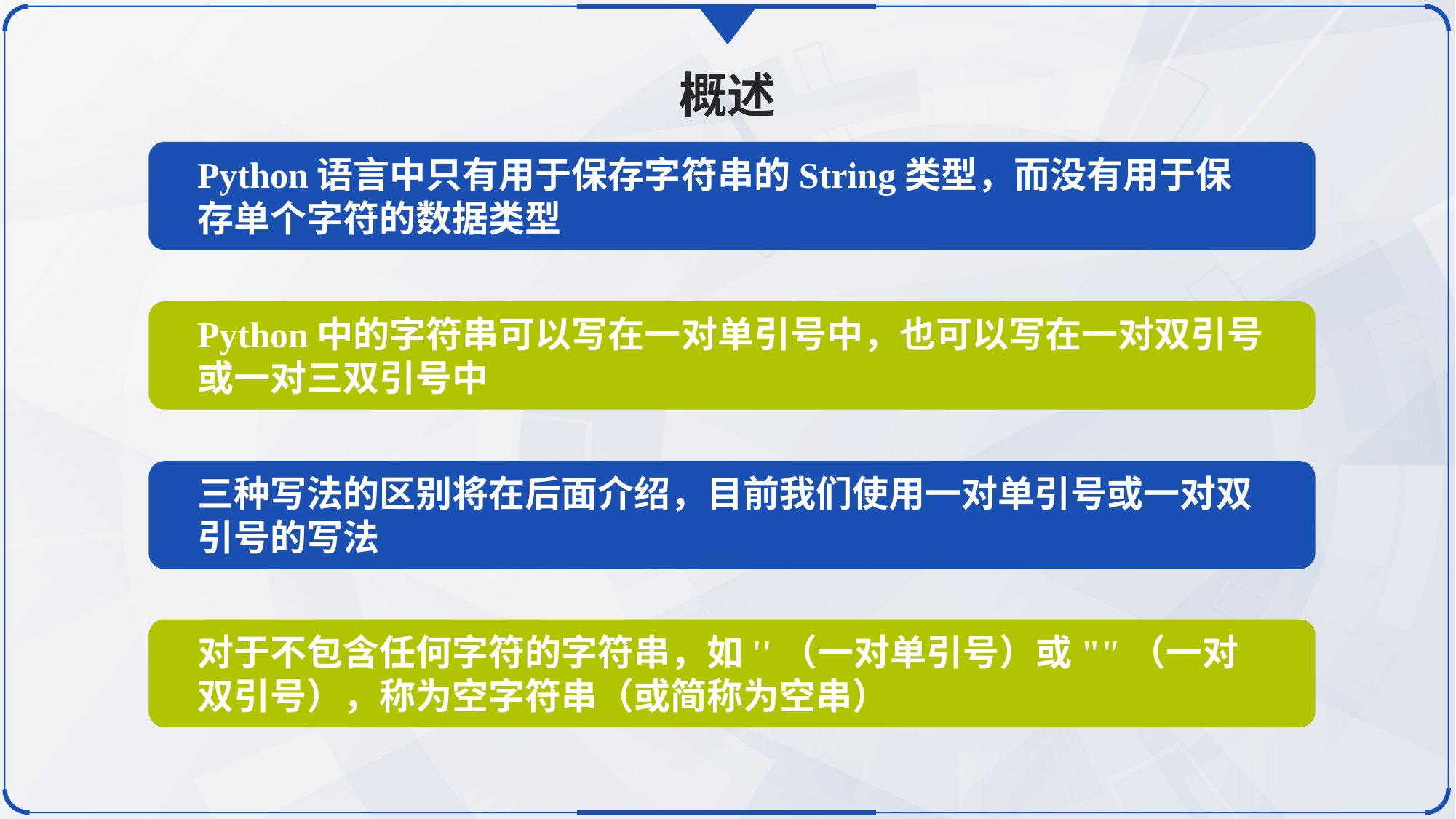

概述

Python语言中只有用于保存字符串的String类型，而没有用于保存单个字符的数据类型

Python中的字符串可以写在一对单引号中，也可以写在一对双引号或一对三双引号中

三种写法的区别将在后面介绍，目前我们使用一对单引号或一对双引号的写法

对于不包含任何字符的字符串，如''（一对单引号）或""（一对双引号），称为空字符串（或简称为空串）